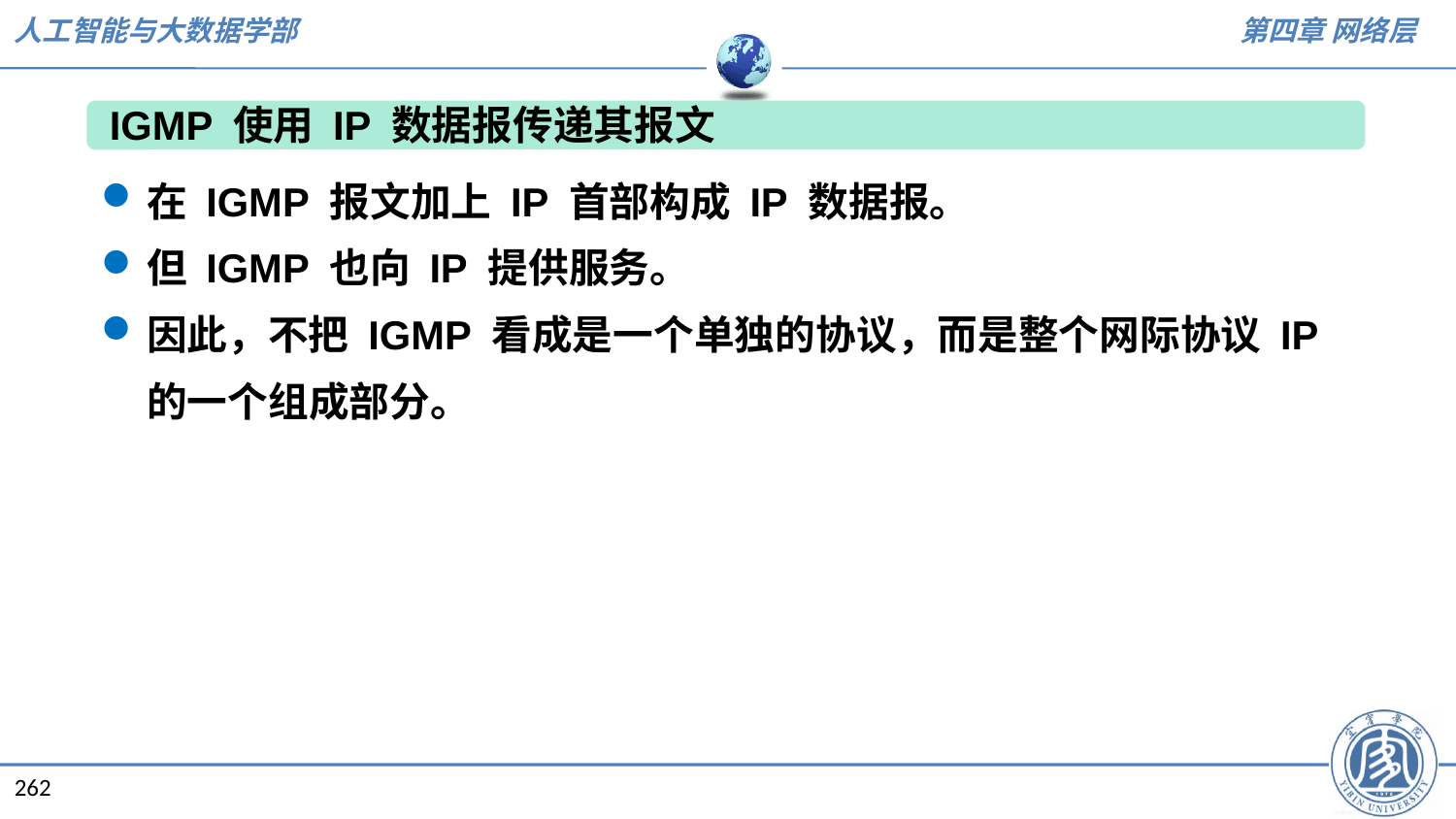

IGMP 使用 IP 数据报传递其报文

在 IGMP 报文加上 IP 首部构成 IP 数据报。
但 IGMP 也向 IP 提供服务。
因此，不把 IGMP 看成是一个单独的协议，而是整个网际协议 IP 的一个组成部分。
262